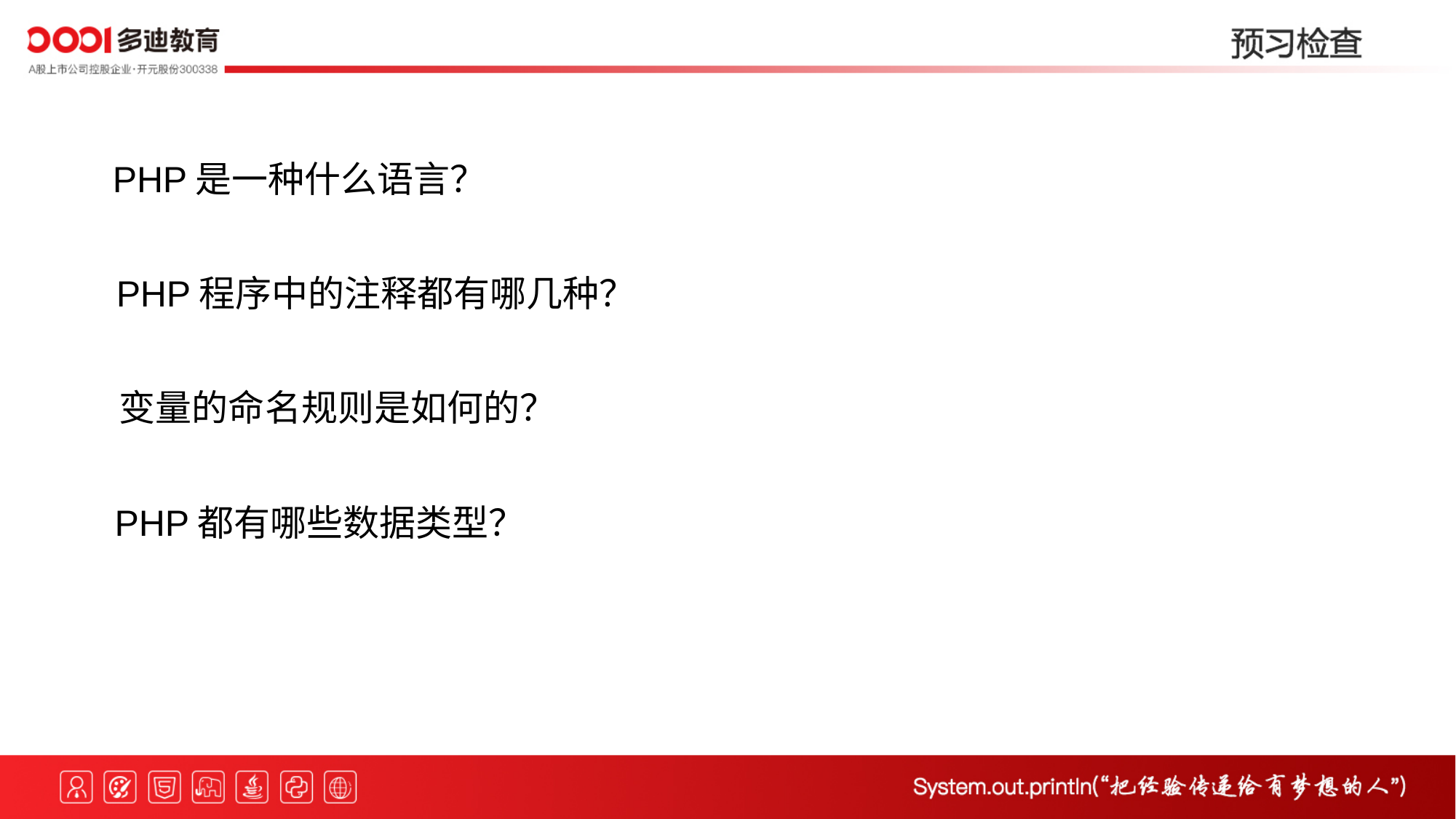

PHP是一种什么语言？

               PHP程序中的注释都有哪几种？

        变量的命名规则是如何的？

    PHP都有哪些数据类型？